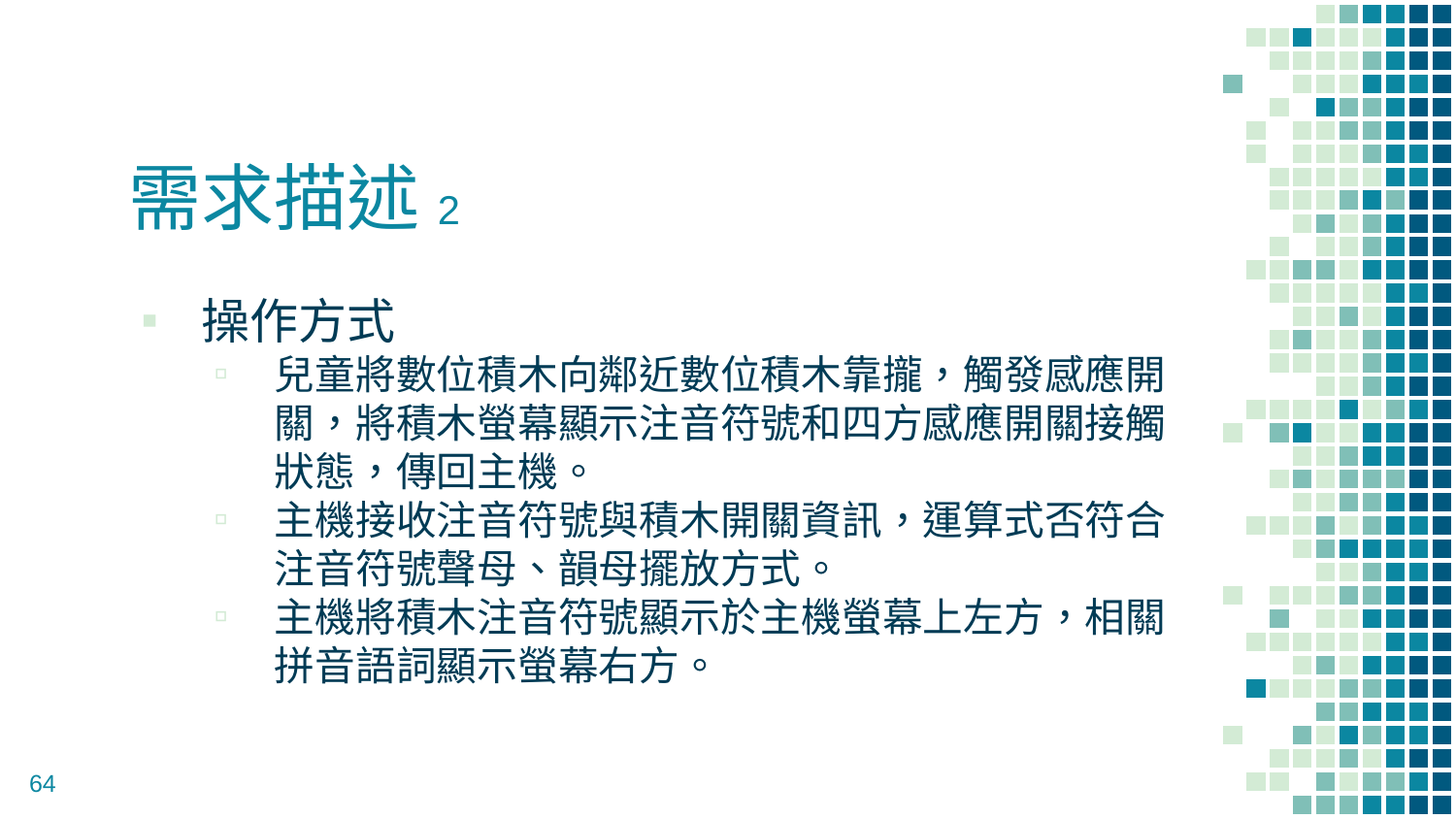

# 需求描述2
操作方式
兒童將數位積木向鄰近數位積木靠攏，觸發感應開關，將積木螢幕顯示注音符號和四方感應開關接觸狀態，傳回主機。
主機接收注音符號與積木開關資訊，運算式否符合注音符號聲母、韻母擺放方式。
主機將積木注音符號顯示於主機螢幕上左方，相關拼音語詞顯示螢幕右方。

64